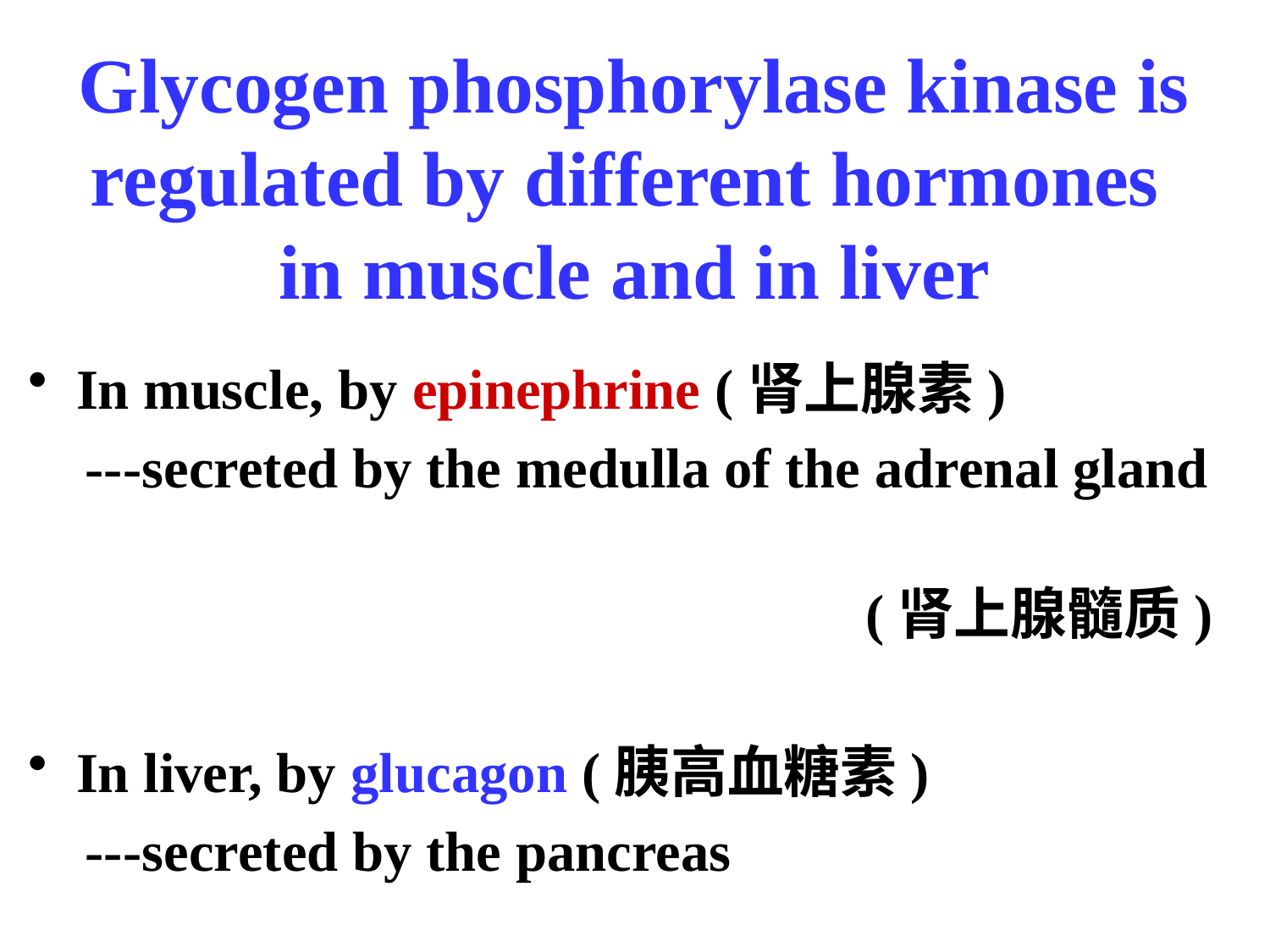

# Glycogen phosphorylase kinase is regulated by different hormones in muscle and in liver
In muscle, by epinephrine (肾上腺素)
    ---secreted by the medulla of the adrenal gland
                                                           (肾上腺髓质)

In liver, by glucagon (胰高血糖素)
    ---secreted by the pancreas